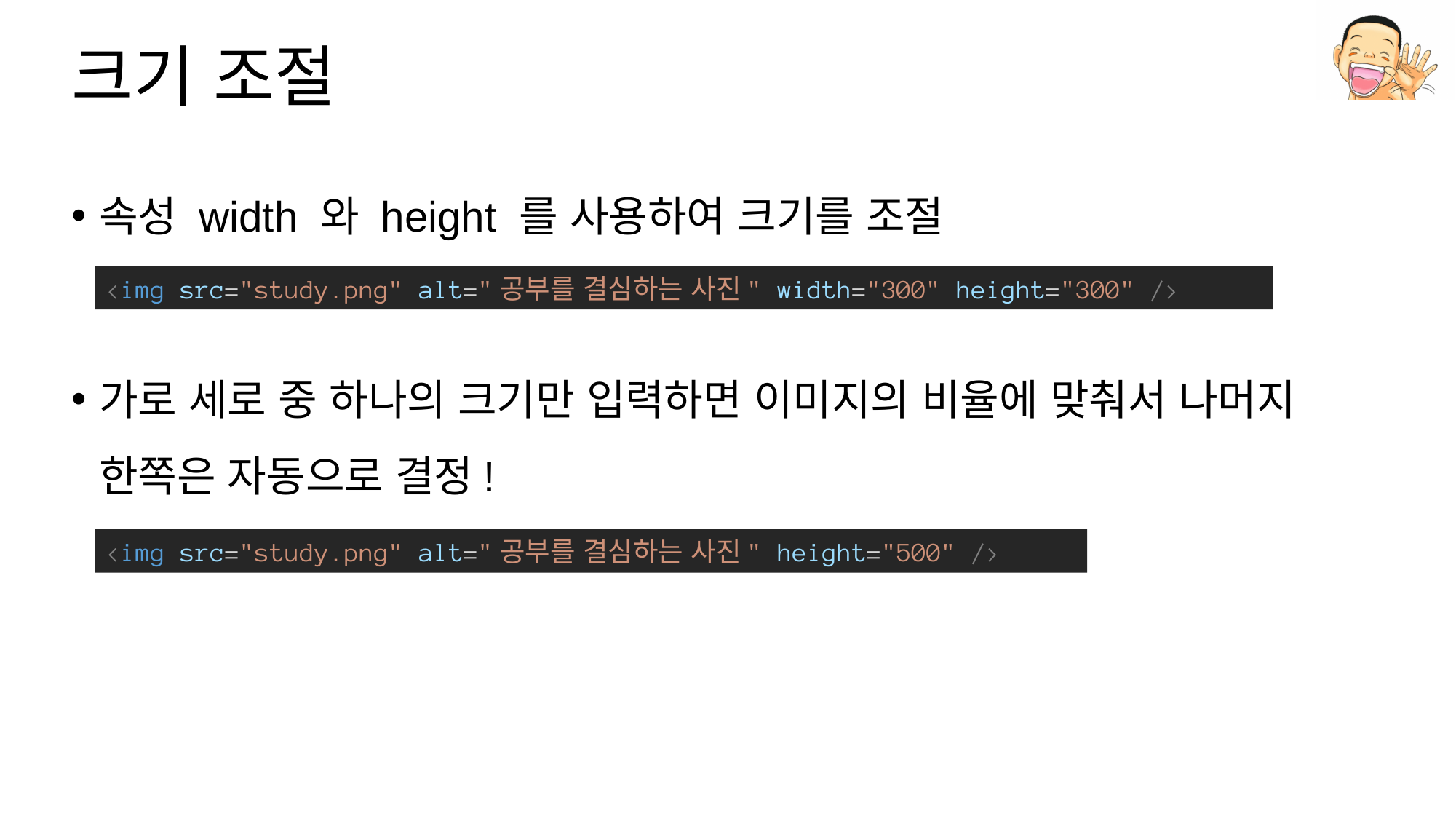

# 크기 조절
속성 width 와 height 를 사용하여 크기를 조절

가로 세로 중 하나의 크기만 입력하면 이미지의 비율에 맞춰서 나머지 한쪽은 자동으로 결정!
<img src="study.png" alt="공부를 결심하는 사진" width="300" height="300" />
<img src="study.png" alt="공부를 결심하는 사진" height="500" />